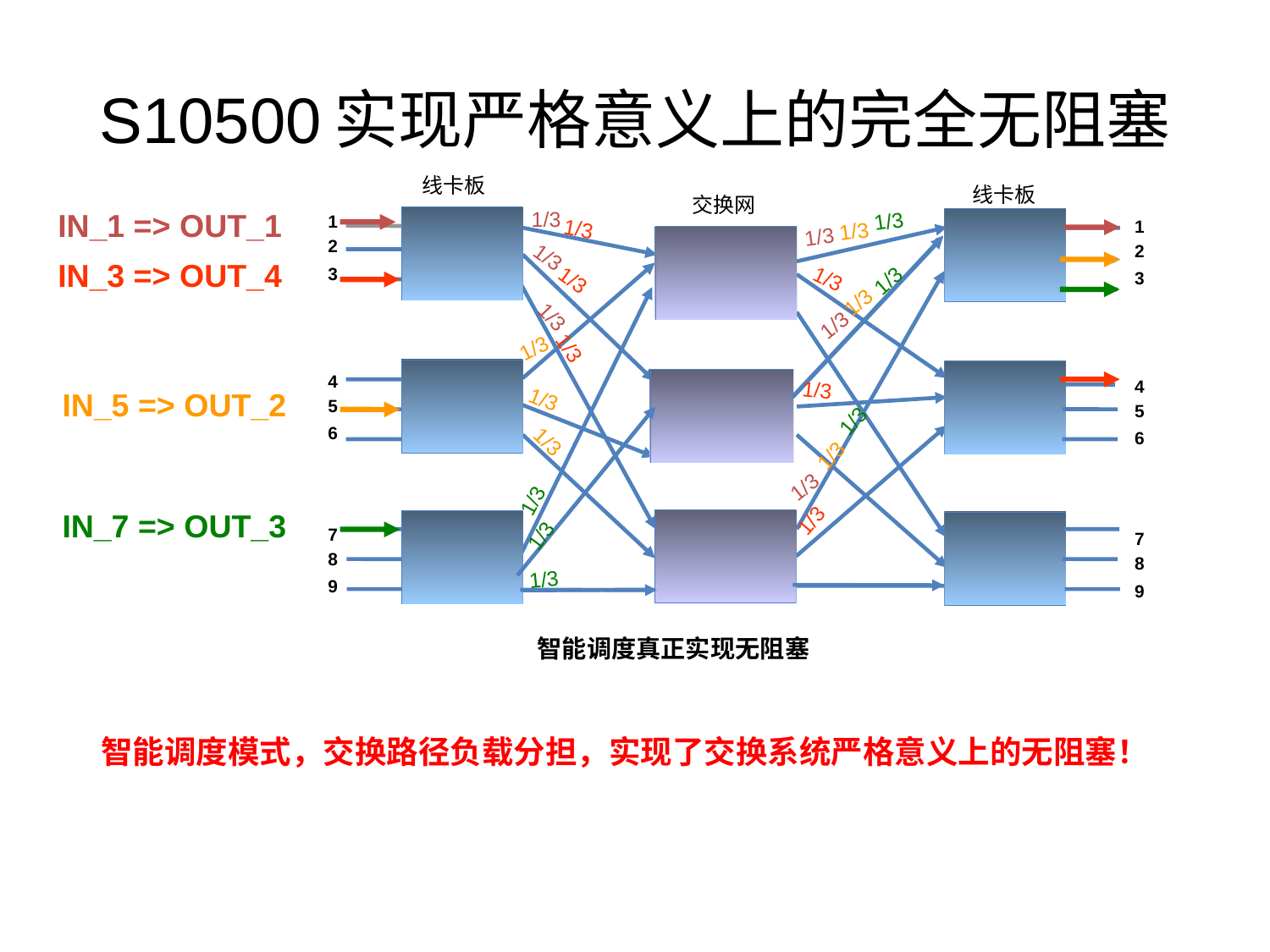

S10500实现严格意义上的完全无阻塞
线卡板
线卡板
交换网
IN_1 => OUT_1
1/3
1/3

1/3
1/3
1/3
1/3
1/3
1/3

1/3
1/3
1/3

1/3
1
2
3
4
5
6
7
8
9

1
2
3
4
5
6
7
8
9
1/3
1/3
1/3

1/3
1/3

1/3
1/3

1/3
1/3
1/3

1/3
1/3

IN_3 => OUT_4

IN_5 => OUT_2

IN_7 => OUT_3

智能调度真正实现无阻塞
智能调度模式，交换路径负载分担，实现了交换系统严格意义上的无阻塞！